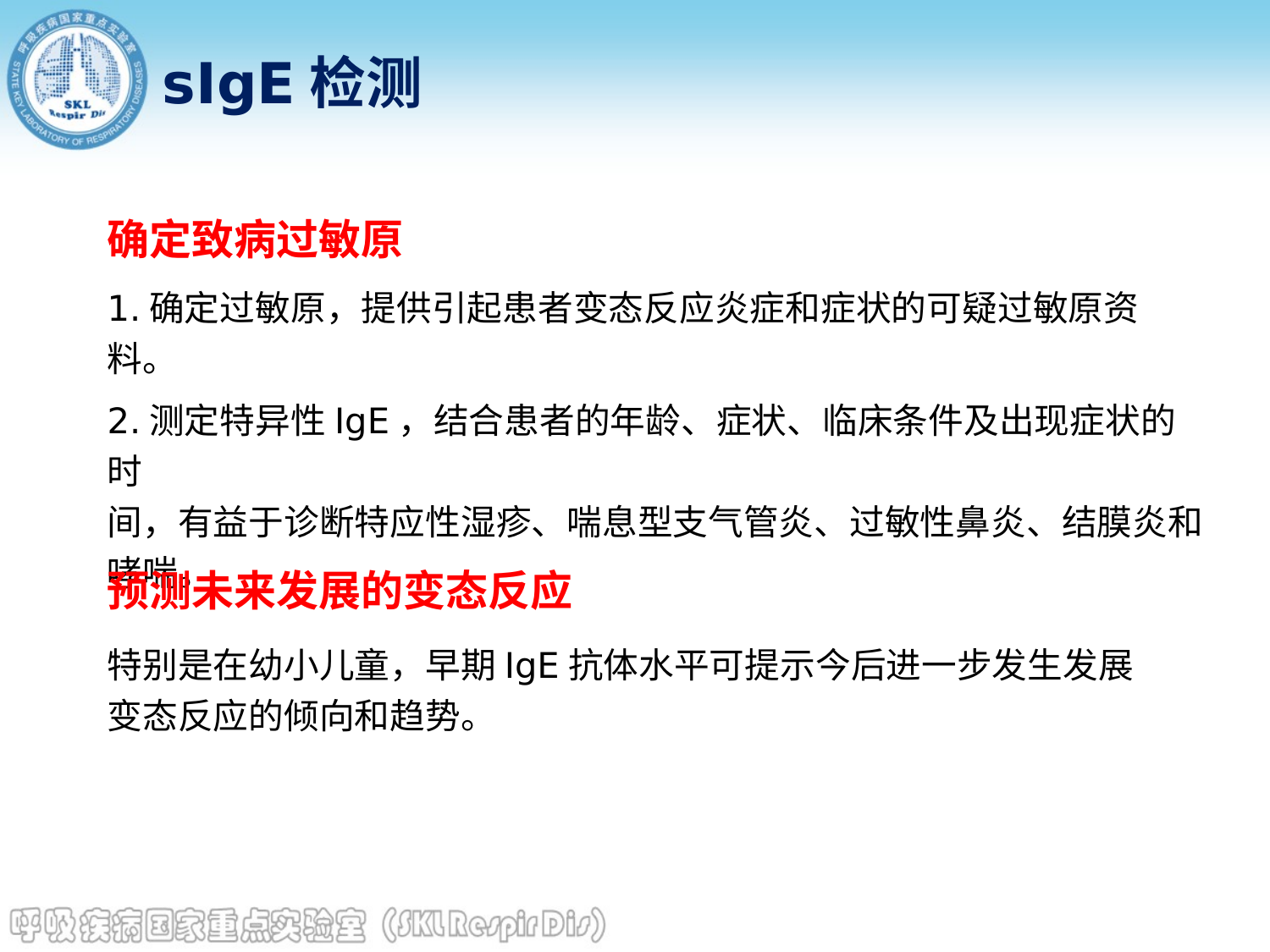

sIgE检测
确定致病过敏原
1.确定过敏原，提供引起患者变态反应炎症和症状的可疑过敏原资料。
2.测定特异性IgE，结合患者的年龄、症状、临床条件及出现症状的时
间，有益于诊断特应性湿疹、喘息型支气管炎、过敏性鼻炎、结膜炎和哮喘。
预测未来发展的变态反应
特别是在幼小儿童，早期IgE抗体水平可提示今后进一步发生发展变态反应的倾向和趋势。